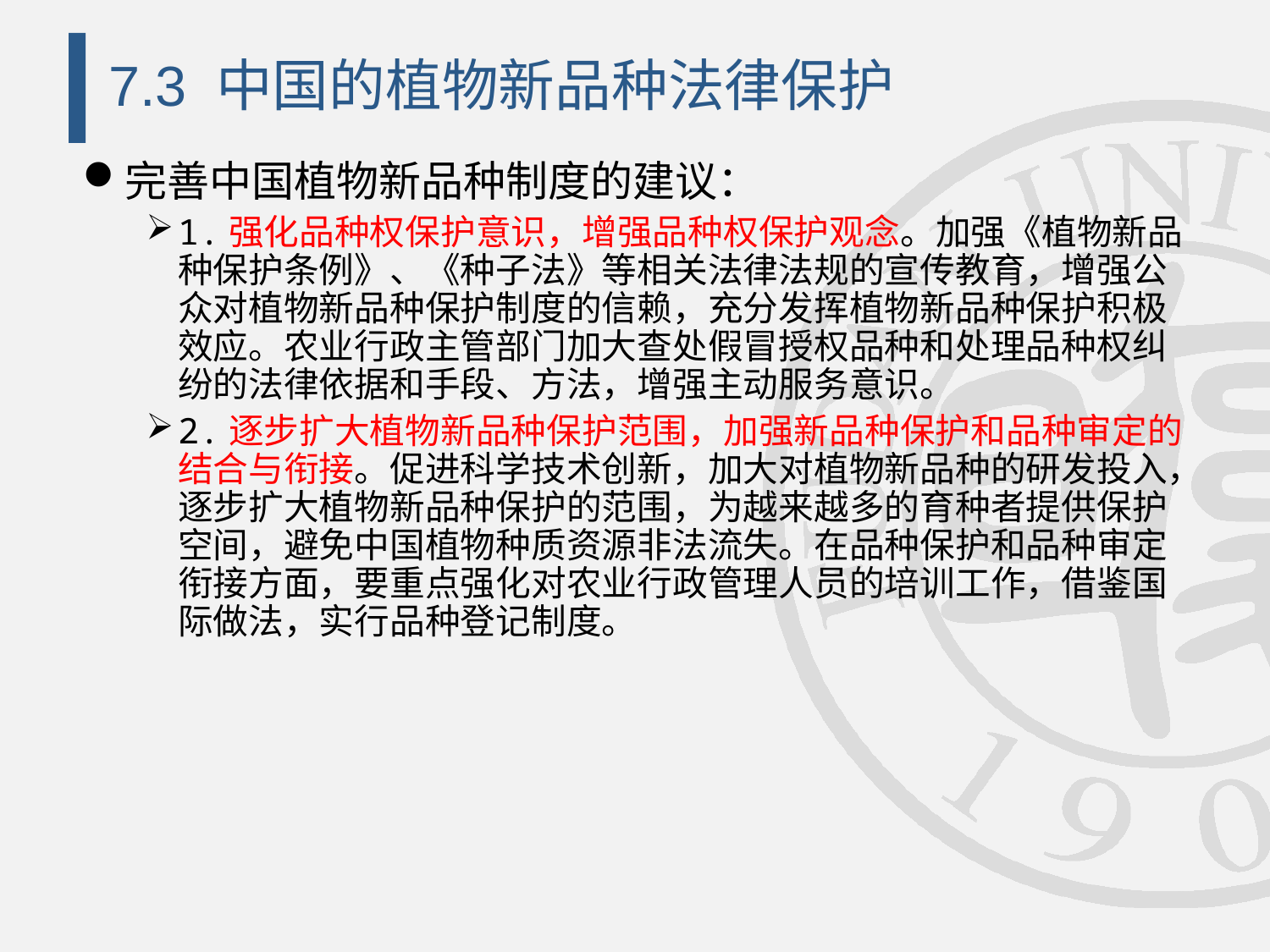

# 7.3 中国的植物新品种法律保护
完善中国植物新品种制度的建议：
1.强化品种权保护意识，增强品种权保护观念。加强《植物新品种保护条例》、《种子法》等相关法律法规的宣传教育，增强公众对植物新品种保护制度的信赖，充分发挥植物新品种保护积极效应。农业行政主管部门加大查处假冒授权品种和处理品种权纠纷的法律依据和手段、方法，增强主动服务意识。
2.逐步扩大植物新品种保护范围，加强新品种保护和品种审定的结合与衔接。促进科学技术创新，加大对植物新品种的研发投入，逐步扩大植物新品种保护的范围，为越来越多的育种者提供保护空间，避免中国植物种质资源非法流失。在品种保护和品种审定衔接方面，要重点强化对农业行政管理人员的培训工作，借鉴国际做法，实行品种登记制度。